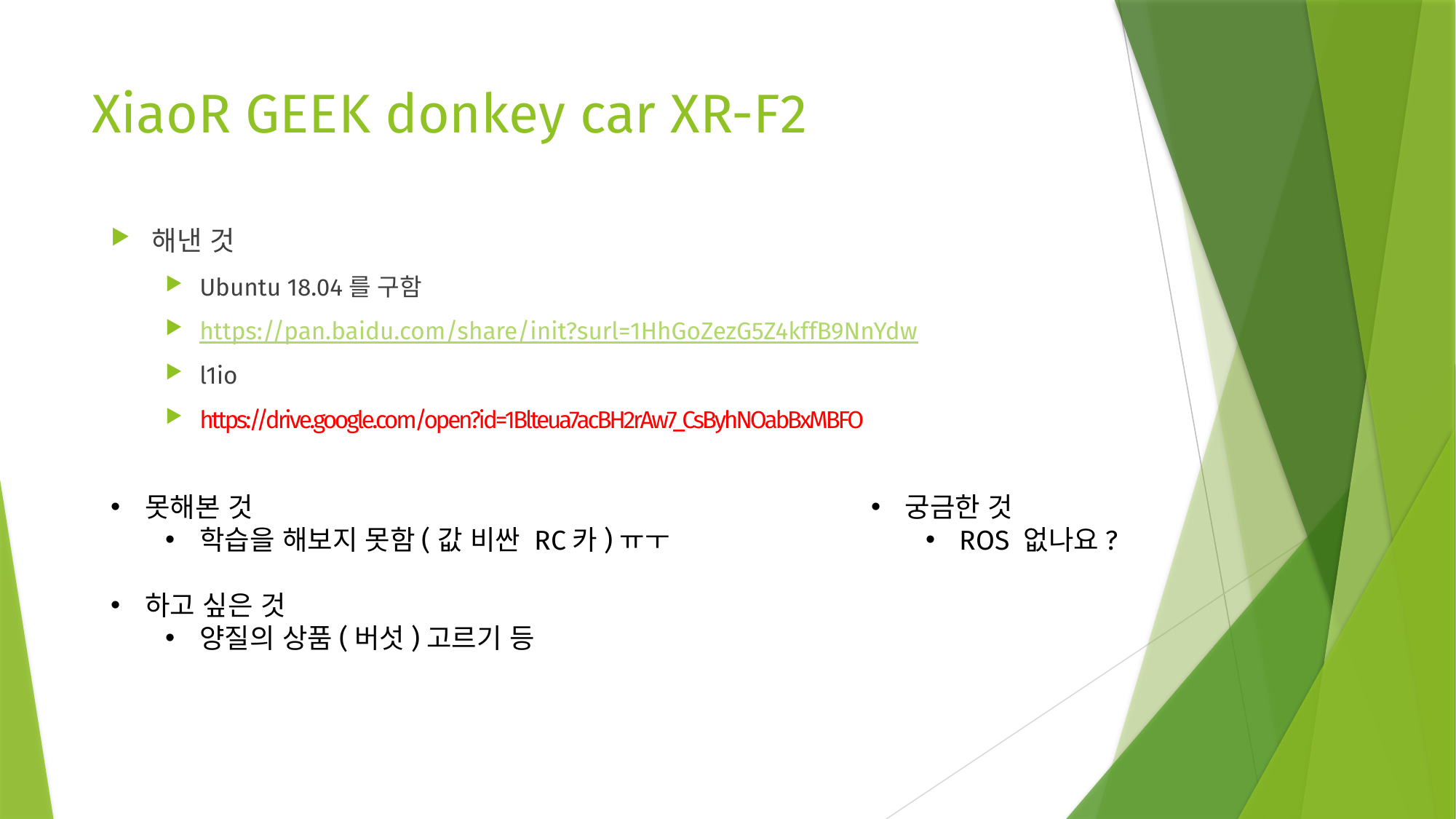

# XiaoR GEEK donkey car XR-F2
해낸 것
Ubuntu 18.04를 구함
https://pan.baidu.com/share/init?surl=1HhGoZezG5Z4kffB9NnYdw
l1io
https://drive.google.com/open?id=1Blteua7acBH2rAw7_CsByhNOabBxMBFO
못해본 것
학습을 해보지 못함(값 비싼 RC카)ㅠㅜ

하고 싶은 것
양질의 상품(버섯)고르기 등
궁금한 것
ROS 없나요?